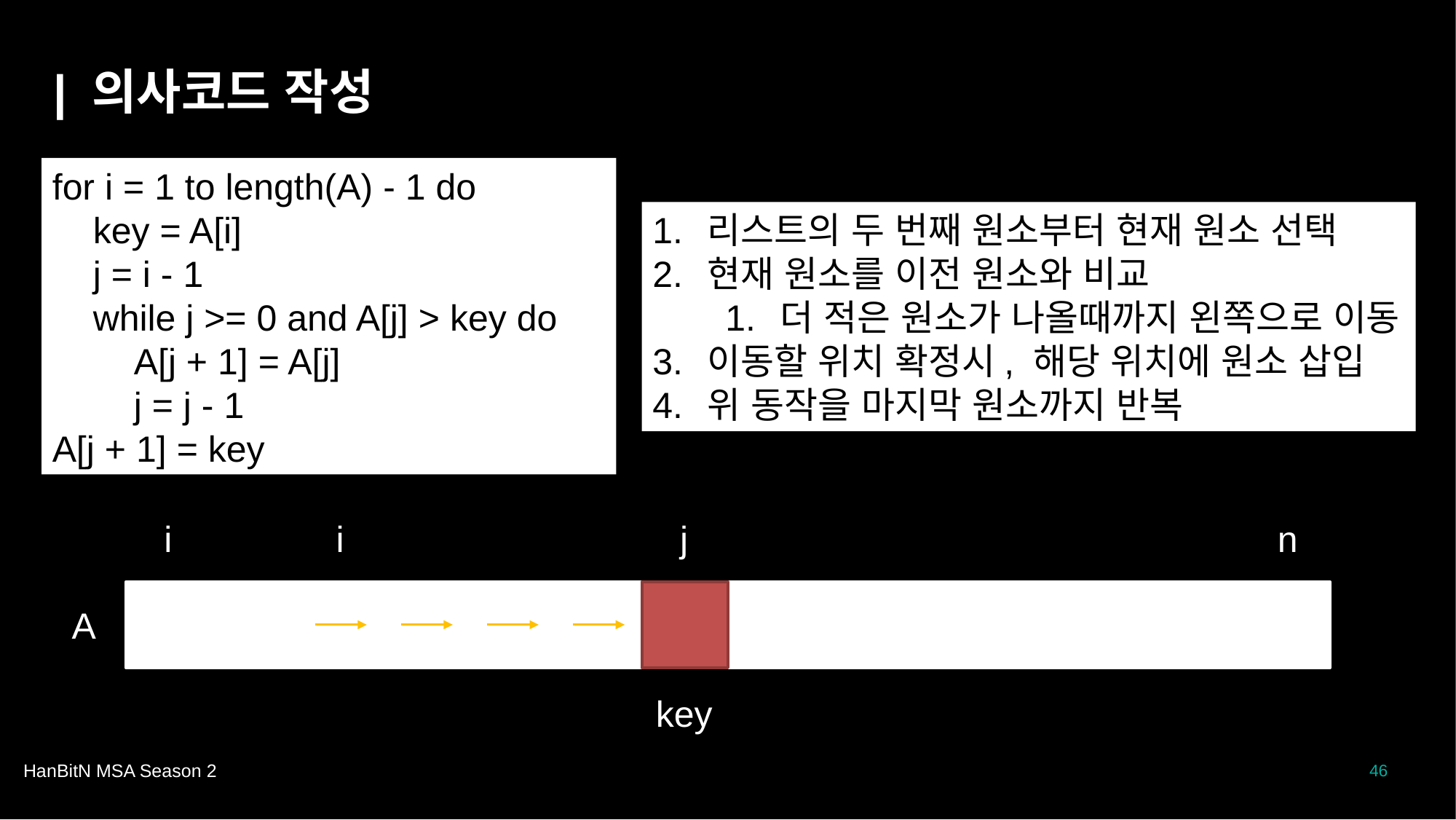

| 의사코드 작성
for i = 1 to length(A) - 1 do
    key = A[i]
    j = i - 1
    while j >= 0 and A[j] > key do
        A[j + 1] = A[j]
        j = j - 1
A[j + 1] = key
리스트의 두 번째 원소부터 현재 원소 선택
현재 원소를 이전 원소와 비교
더 적은 원소가 나올때까지 왼쪽으로 이동
이동할 위치 확정시, 해당 위치에 원소 삽입
위 동작을 마지막 원소까지 반복
i
i
j
n
A

key